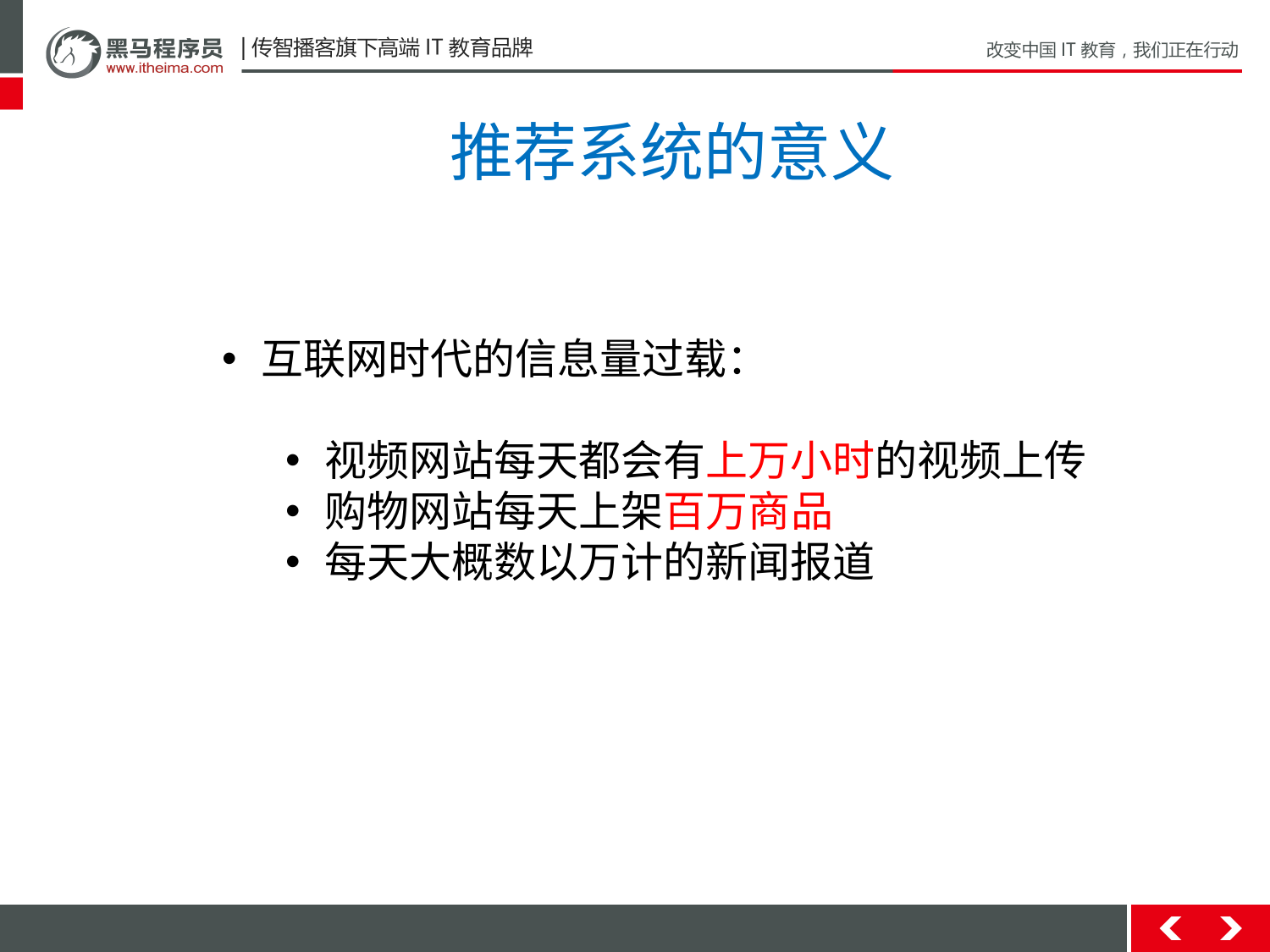

推荐系统的意义
互联网时代的信息量过载：

视频网站每天都会有上万小时的视频上传
购物网站每天上架百万商品
每天大概数以万计的新闻报道